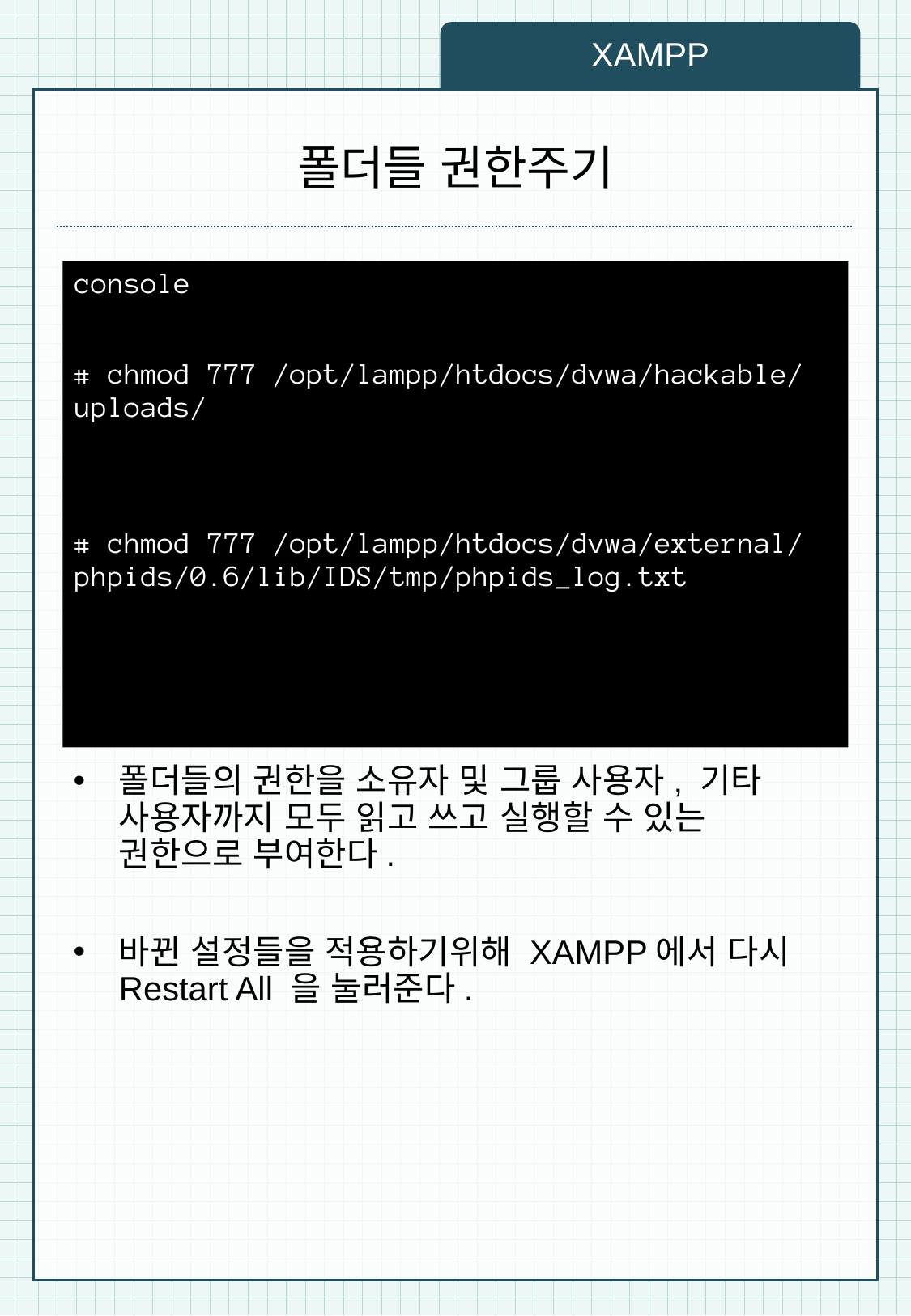

XAMPP

# 폴더들 권한주기
console

# chmod 777 /opt/lampp/htdocs/dvwa/hackable/uploads/

# chmod 777 /opt/lampp/htdocs/dvwa/external/phpids/0.6/lib/IDS/tmp/phpids_log.txt
폴더들의 권한을 소유자 및 그룹 사용자, 기타 사용자까지 모두 읽고 쓰고 실행할 수 있는 권한으로 부여한다.

바뀐 설정들을 적용하기위해 XAMPP에서 다시 Restart All 을 눌러준다.